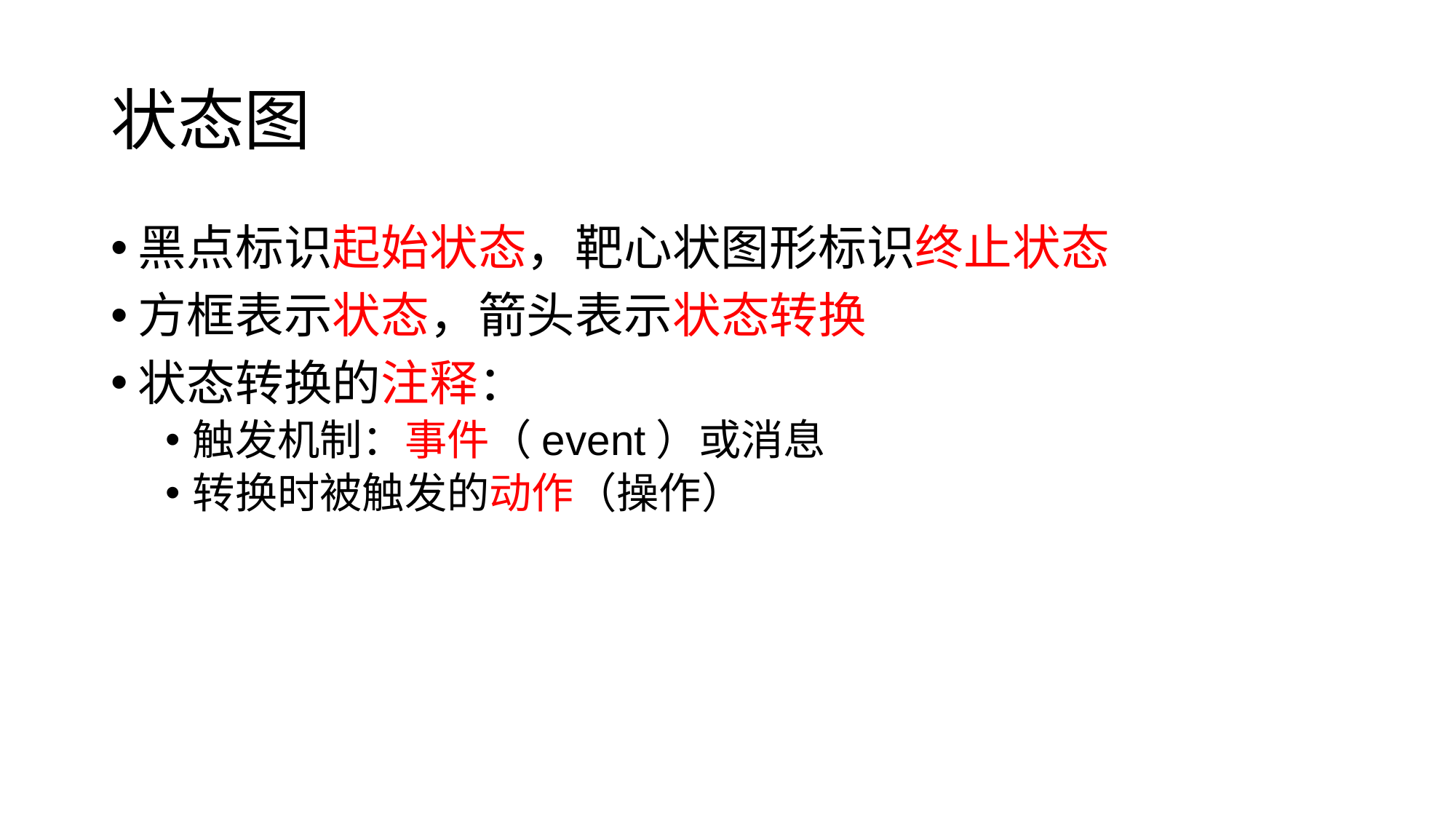

# 状态图
黑点标识起始状态，靶心状图形标识终止状态
方框表示状态，箭头表示状态转换
状态转换的注释：
触发机制：事件（event）或消息
转换时被触发的动作（操作）